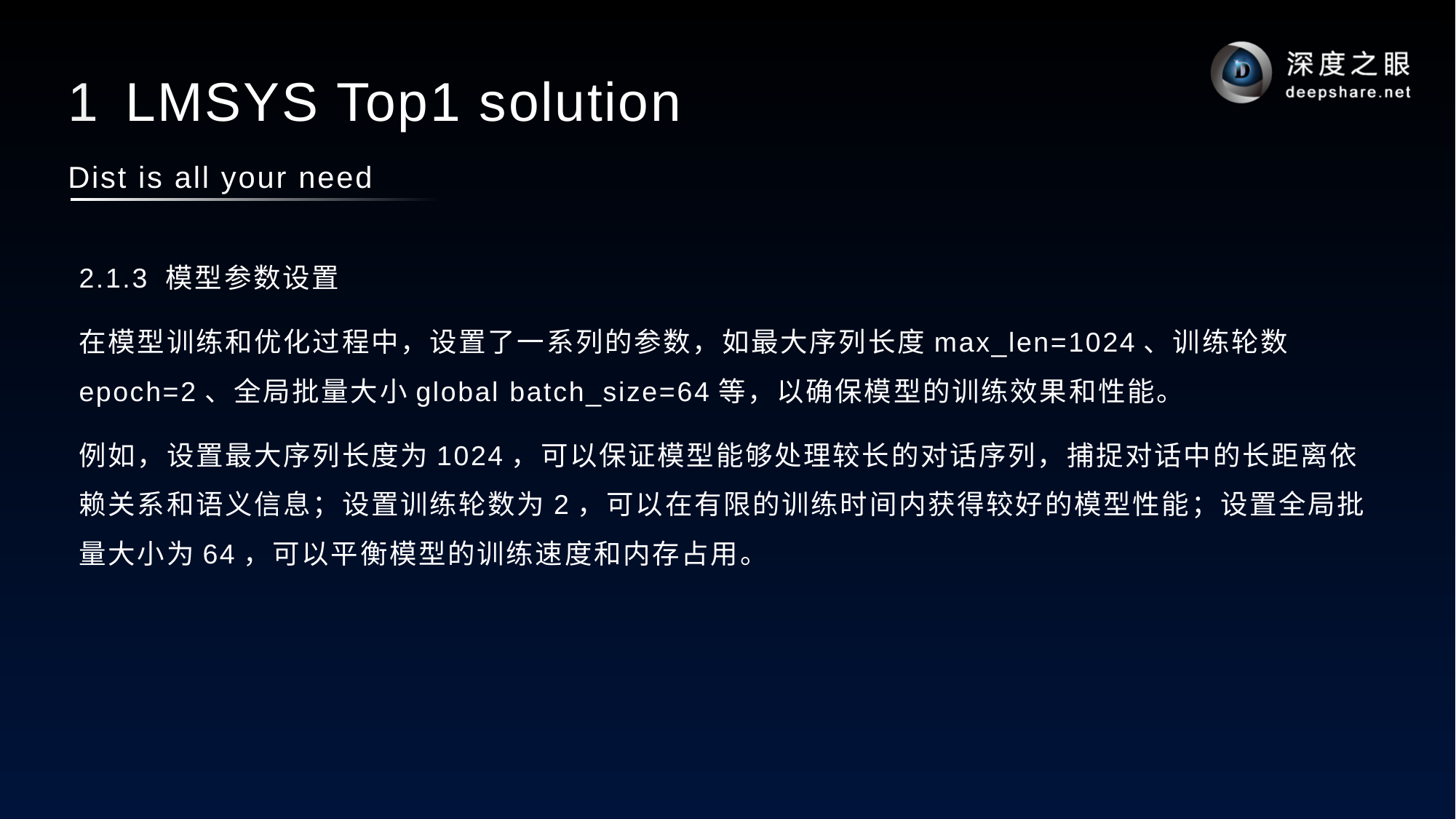

# 1 LMSYS Top1 solution
Dist is all your need
2.1.3 模型参数设置
在模型训练和优化过程中，设置了一系列的参数，如最大序列长度max_len=1024、训练轮数epoch=2、全局批量大小global batch_size=64等，以确保模型的训练效果和性能。
例如，设置最大序列长度为1024，可以保证模型能够处理较长的对话序列，捕捉对话中的长距离依赖关系和语义信息；设置训练轮数为2，可以在有限的训练时间内获得较好的模型性能；设置全局批量大小为64，可以平衡模型的训练速度和内存占用。